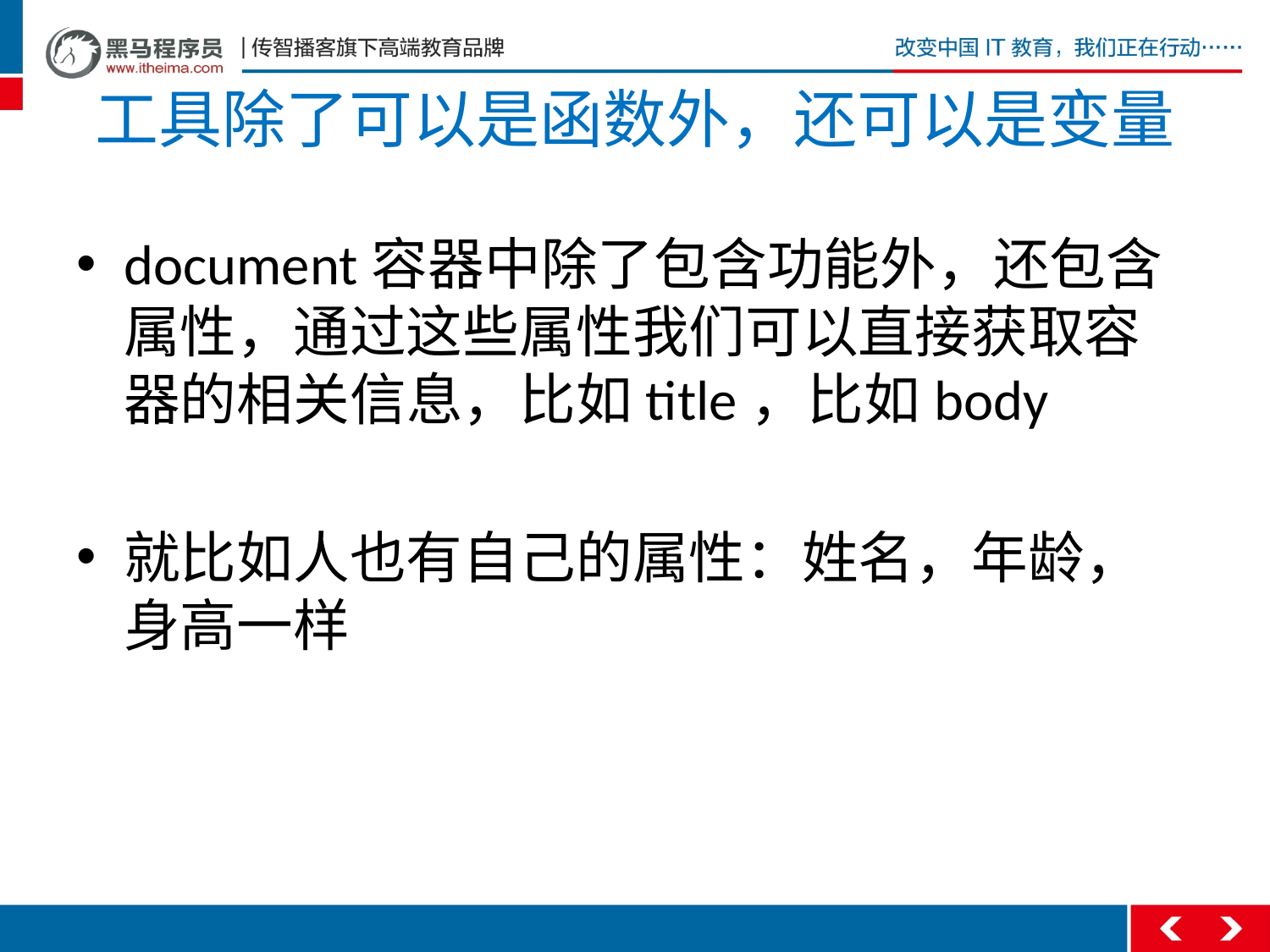

# 工具除了可以是函数外，还可以是变量
document容器中除了包含功能外，还包含属性，通过这些属性我们可以直接获取容器的相关信息，比如title，比如body

就比如人也有自己的属性：姓名，年龄，身高一样